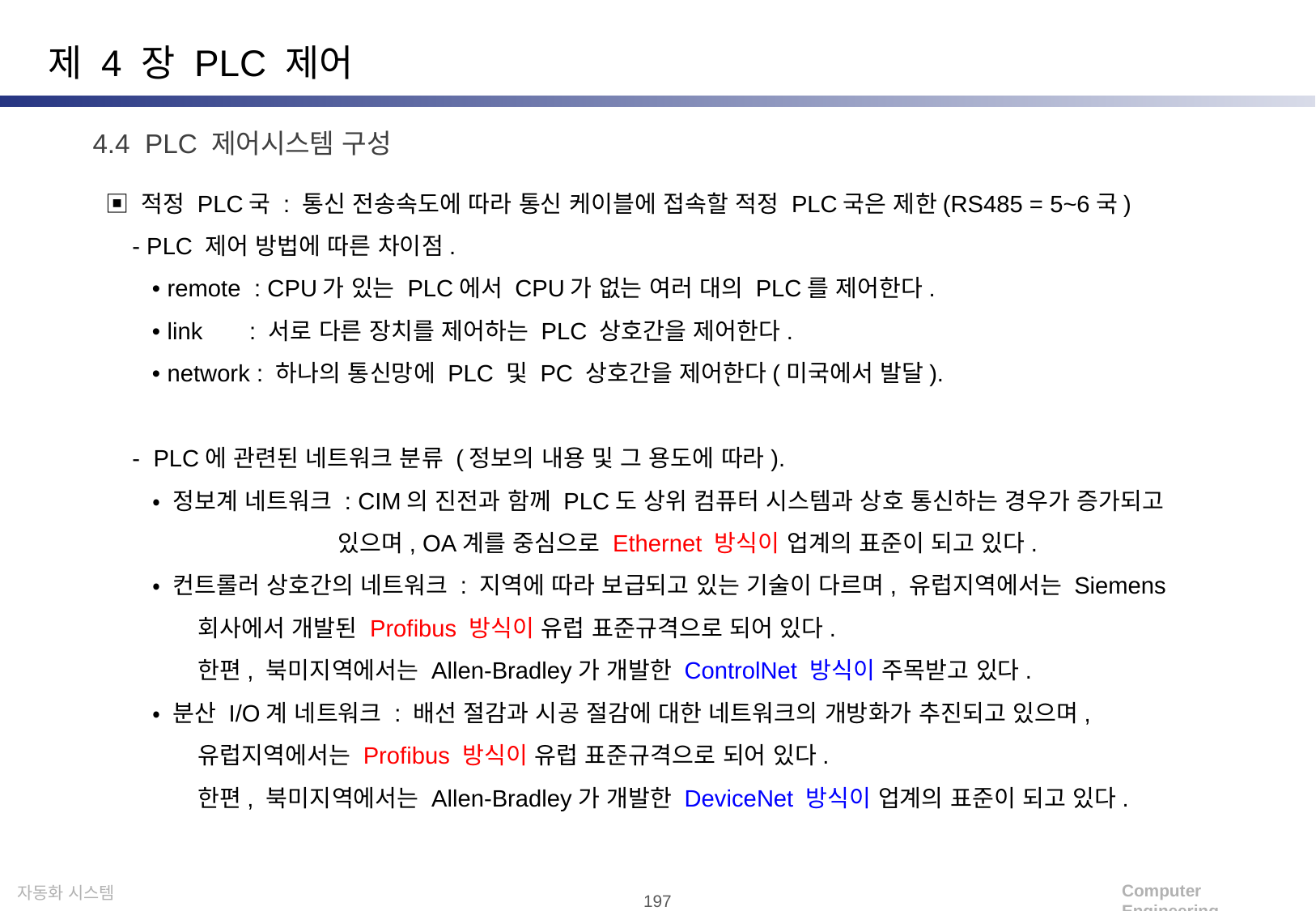

제 4 장 PLC 제어
4.4  PLC 제어시스템 구성
▣ 적정 PLC국 : 통신 전송속도에 따라 통신 케이블에 접속할 적정 PLC국은 제한(RS485 = 5~6국)
    - PLC 제어 방법에 따른 차이점.
       • remote  : CPU가 있는 PLC에서 CPU가 없는 여러 대의 PLC를 제어한다.
       • link       : 서로 다른 장치를 제어하는 PLC 상호간을 제어한다.
       • network : 하나의 통신망에 PLC 및 PC 상호간을 제어한다(미국에서 발달).

    -  PLC에 관련된 네트워크 분류 (정보의 내용 및 그 용도에 따라).
       • 정보계 네트워크 : CIM의 진전과 함께 PLC도 상위 컴퓨터 시스템과 상호 통신하는 경우가 증가되고
                                  있으며, OA계를 중심으로 Ethernet 방식이 업계의 표준이 되고 있다.
       • 컨트롤러 상호간의 네트워크 : 지역에 따라 보급되고 있는 기술이 다르며, 유럽지역에서는 Siemens
             회사에서 개발된 Profibus 방식이 유럽 표준규격으로 되어 있다.
             한편, 북미지역에서는 Allen-Bradley가 개발한 ControlNet 방식이 주목받고 있다.
       • 분산 I/O계 네트워크 : 배선 절감과 시공 절감에 대한 네트워크의 개방화가 추진되고 있으며,
             유럽지역에서는 Profibus 방식이 유럽 표준규격으로 되어 있다.
             한편, 북미지역에서는 Allen-Bradley가 개발한 DeviceNet 방식이 업계의 표준이 되고 있다.